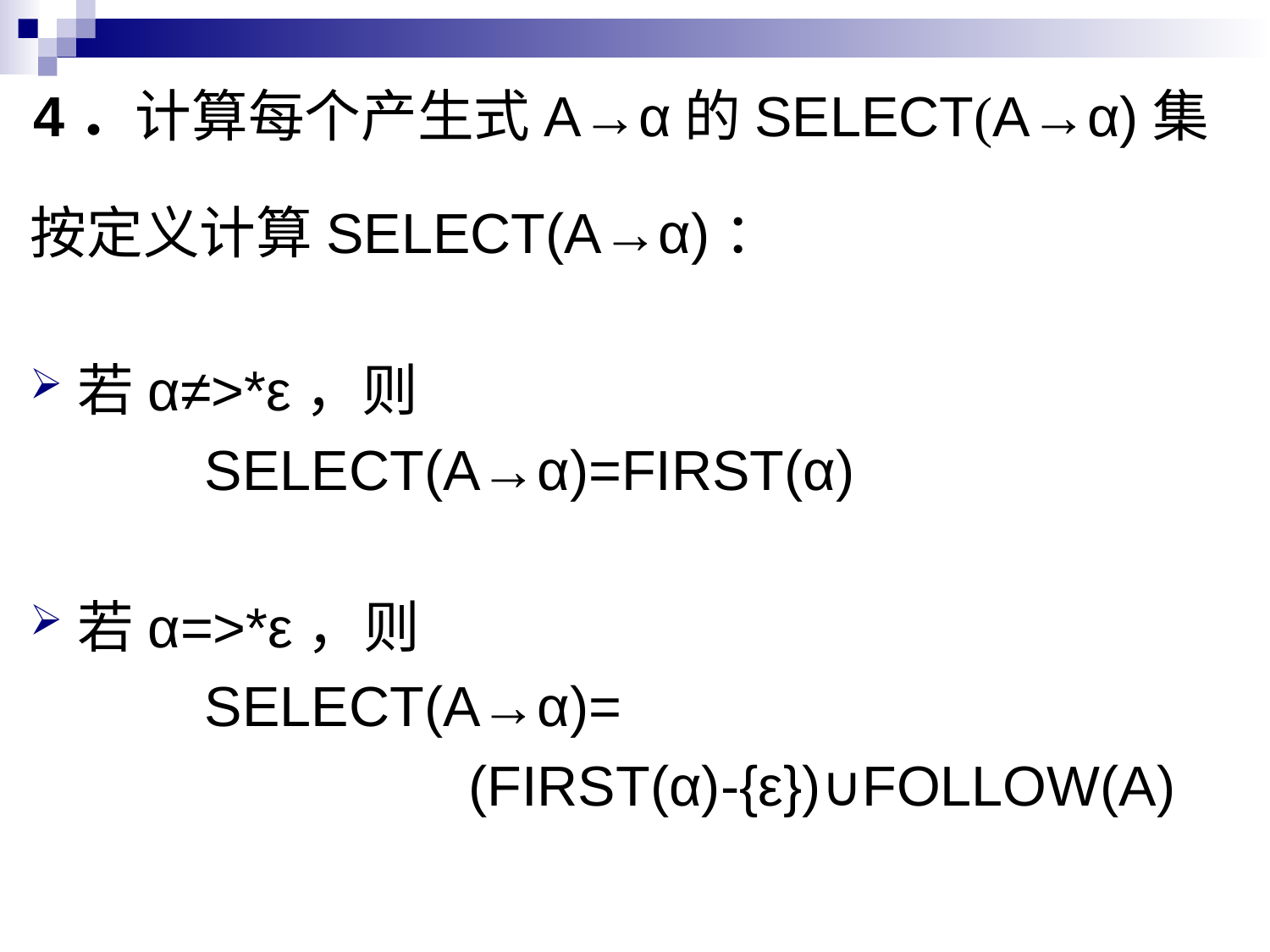

# 4．计算每个产生式A→α的SELECT(A→α)集
按定义计算SELECT(A→α)：

若α≠>*ε，则
		SELECT(A→α)=FIRST(α)

若α=>*ε，则
		SELECT(A→α)=
                            (FIRST(α)-{ε})∪FOLLOW(A)